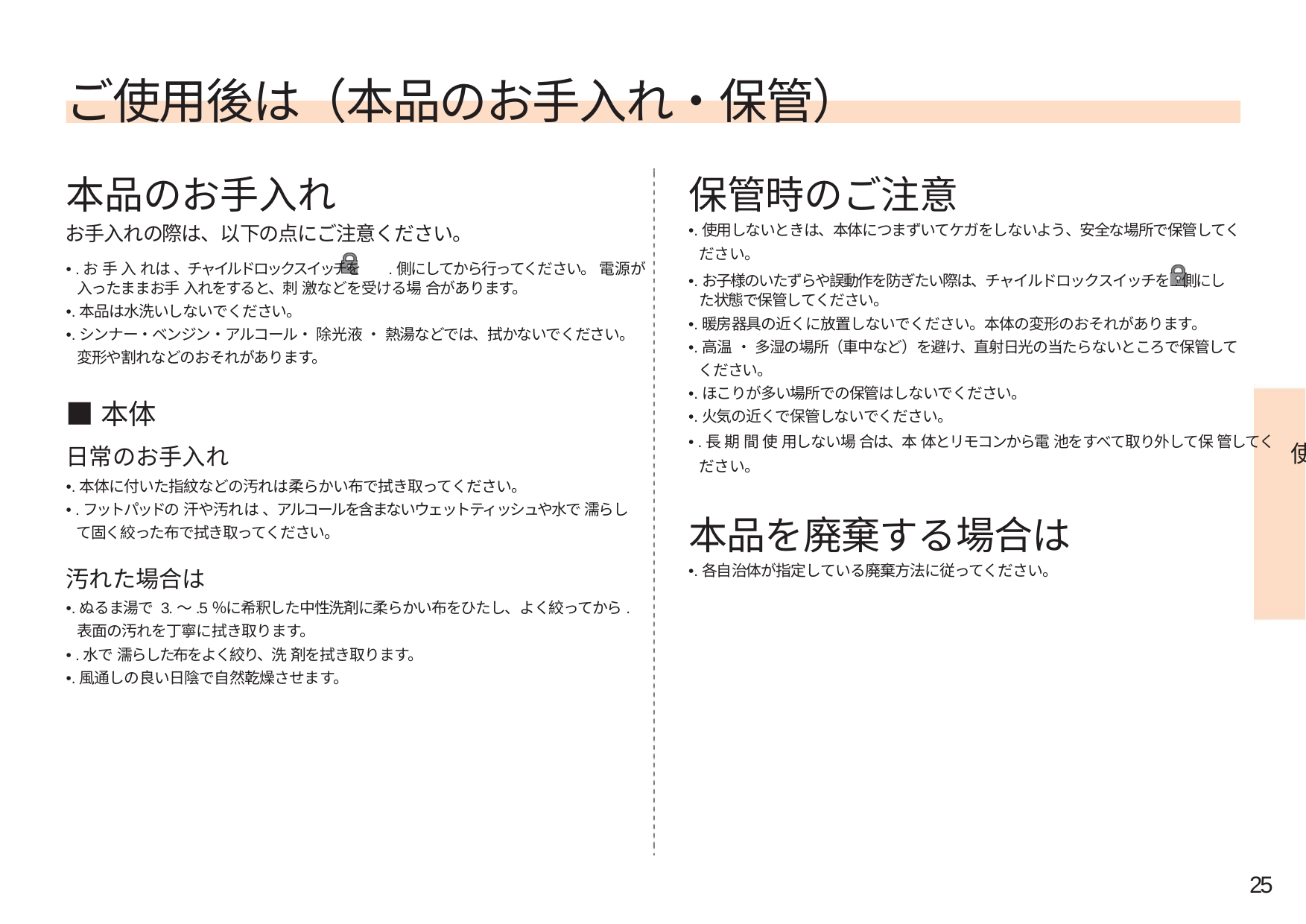

ご使用後は（本品のお手入れ・保管）

本品のお手入れ
保管時のご注意

お手入れの際は、以下の点にご注意ください。
•.使用しないときは、本体につまずいてケガをしないよう、安全な場所で保管してく
ださい。
• .お 手 入 れは 、チャイルドロックスイッチを .側にしてから行ってください。 電源が
入ったままお手 入れをすると、刺 激などを受ける場 合があります。
•.本品は水洗いしないでください。
•.シンナー・ベンジン・アルコール・ 除光液 ・ 熱湯などでは、拭かないでください。
変形や割れなどのおそれがあります。

•.お子様のいたずらや誤動作を防ぎたい際は、チャイルドロックスイッチを.側にし

た状態で保管してください。
•.暖房器具の近くに放置しないでください。本体の変形のおそれがあります。
•.高温 ・ 多湿の場所（車中など）を避け、直射日光の当たらないところで保管して
ください。
•.ほこりが多い場所での保管はしないでください。
•.火気の近くで保管しないでください。
• .長 期 間 使 用しない場 合は、本 体とリモコンから電 池をすべて取り外して保 管してく
ださい。
■本体
日常のお手入れ
•.本体に付いた指紋などの汚れは柔らかい布で拭き取ってください。
• .フットパッドの 汗や汚れは 、アルコールを含まないウェットティッシュや水で 濡らし
て固く絞った布で拭き取ってください。

使
本品を廃棄する場合は
汚れた場合は
•.各自治体が指定している廃棄方法に従ってください。
•.ぬるま湯で 3.～.5％に希釈した中性洗剤に柔らかい布をひたし、よく絞ってから.
表面の汚れを丁寧に拭き取ります。
• .水で 濡らした布をよく絞り、洗 剤を拭き取ります。
•.風通しの良い日陰で自然乾燥させます。
25